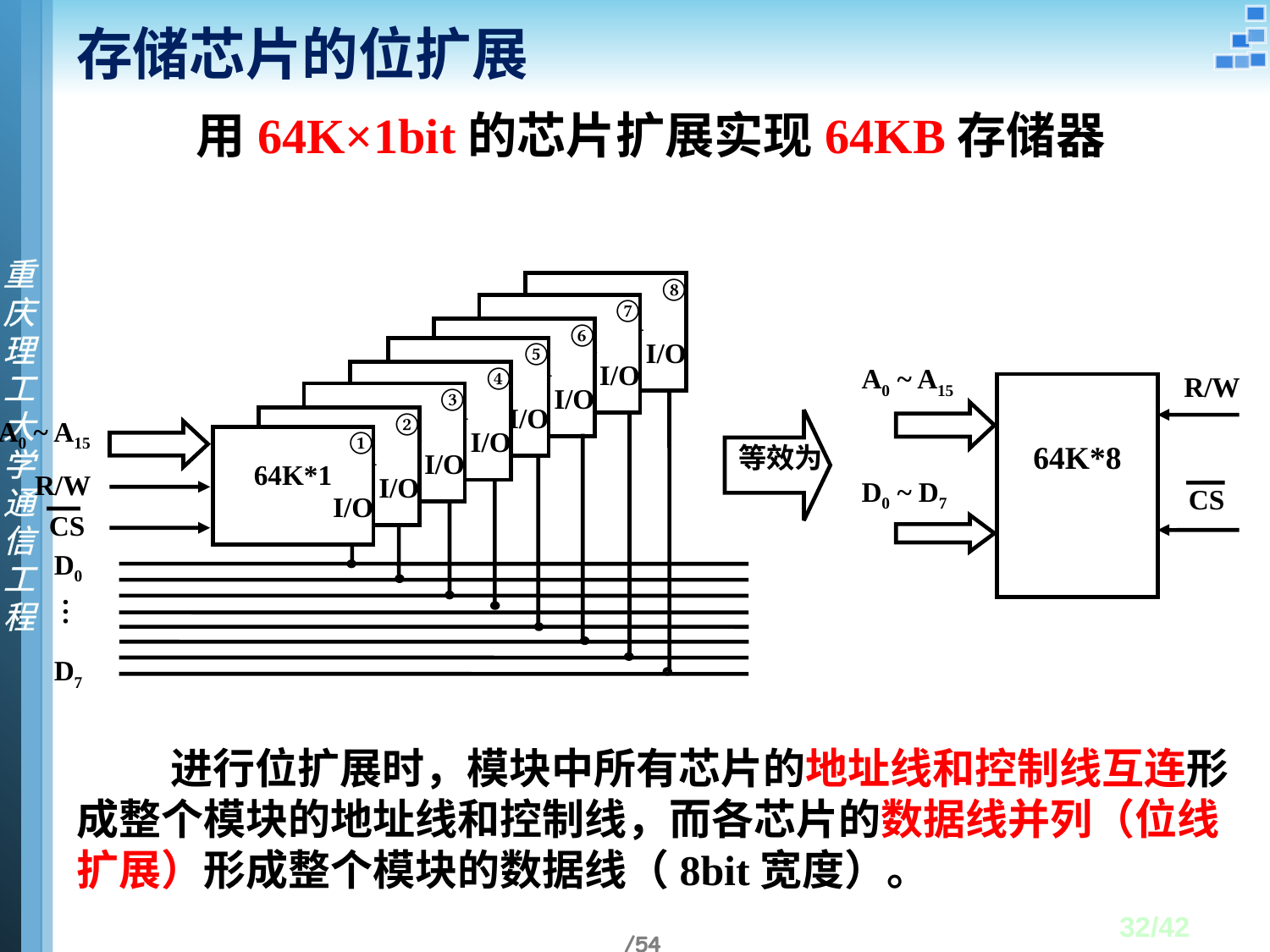

# 存储芯片的位扩展
用64K×1bit的芯片扩展实现64KB存储器
⑧
64K*1
I/O
⑦
64K*1
I/O
⑥
64K*1
I/O
⑤
64K*1
I/O
④
64K*1
I/O
③
64K*1
I/O
②
64K*1
I/O
①
64K*1
I/O
A0 ~ A15
R/W

64K*8

等效为
D0 ~ D7
CS

D0

…

D7

A0 ~ A15

R/W

CS

            进行位扩展时，模块中所有芯片的地址线和控制线互连形成整个模块的地址线和控制线，而各芯片的数据线并列（位线扩展）形成整个模块的数据线（8bit宽度）。
32/42

32
/54